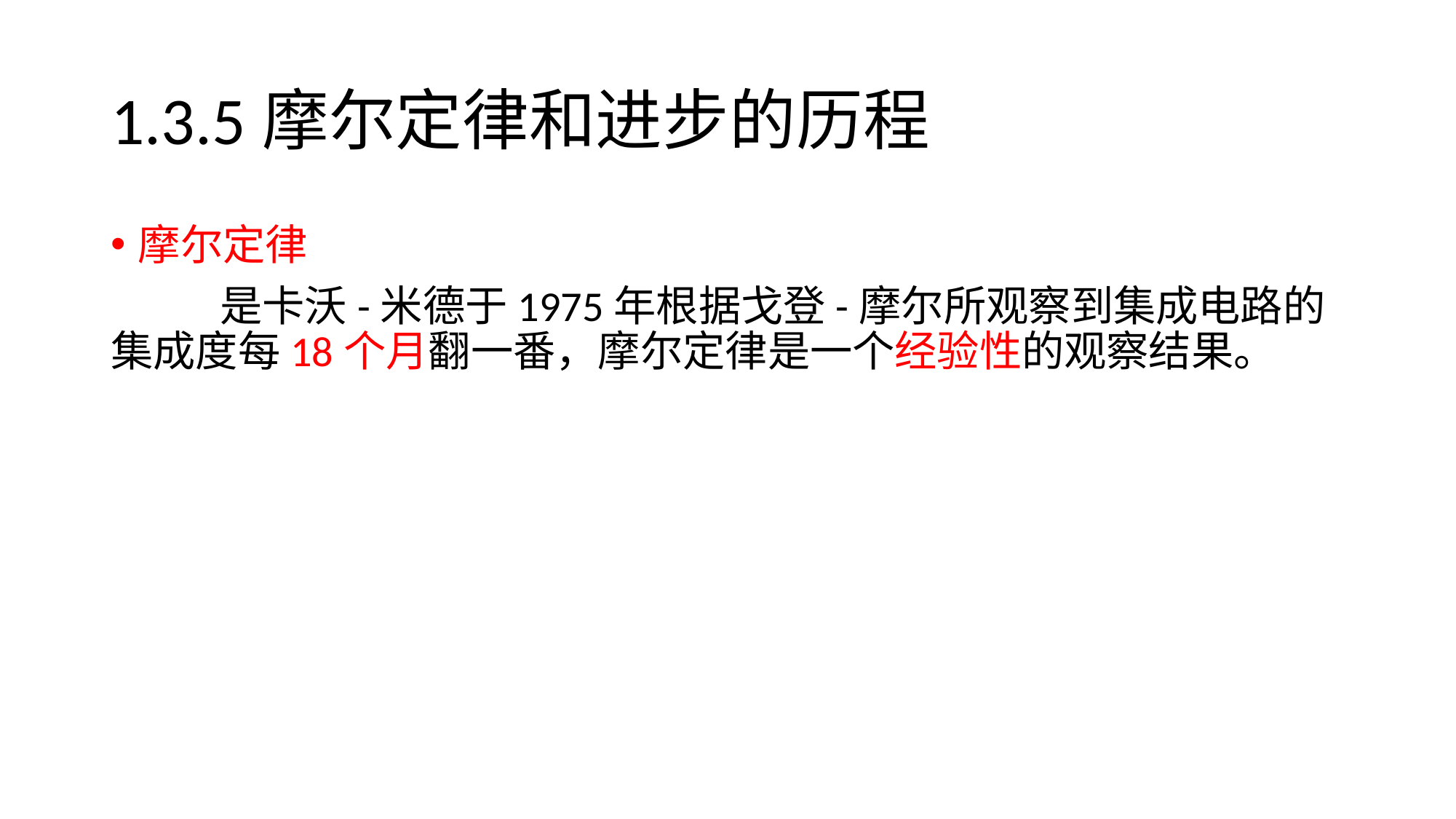

# 1.3.5摩尔定律和进步的历程
摩尔定律
	是卡沃-米德于1975年根据戈登-摩尔所观察到集成电路的集成度每18个月翻一番，摩尔定律是一个经验性的观察结果。